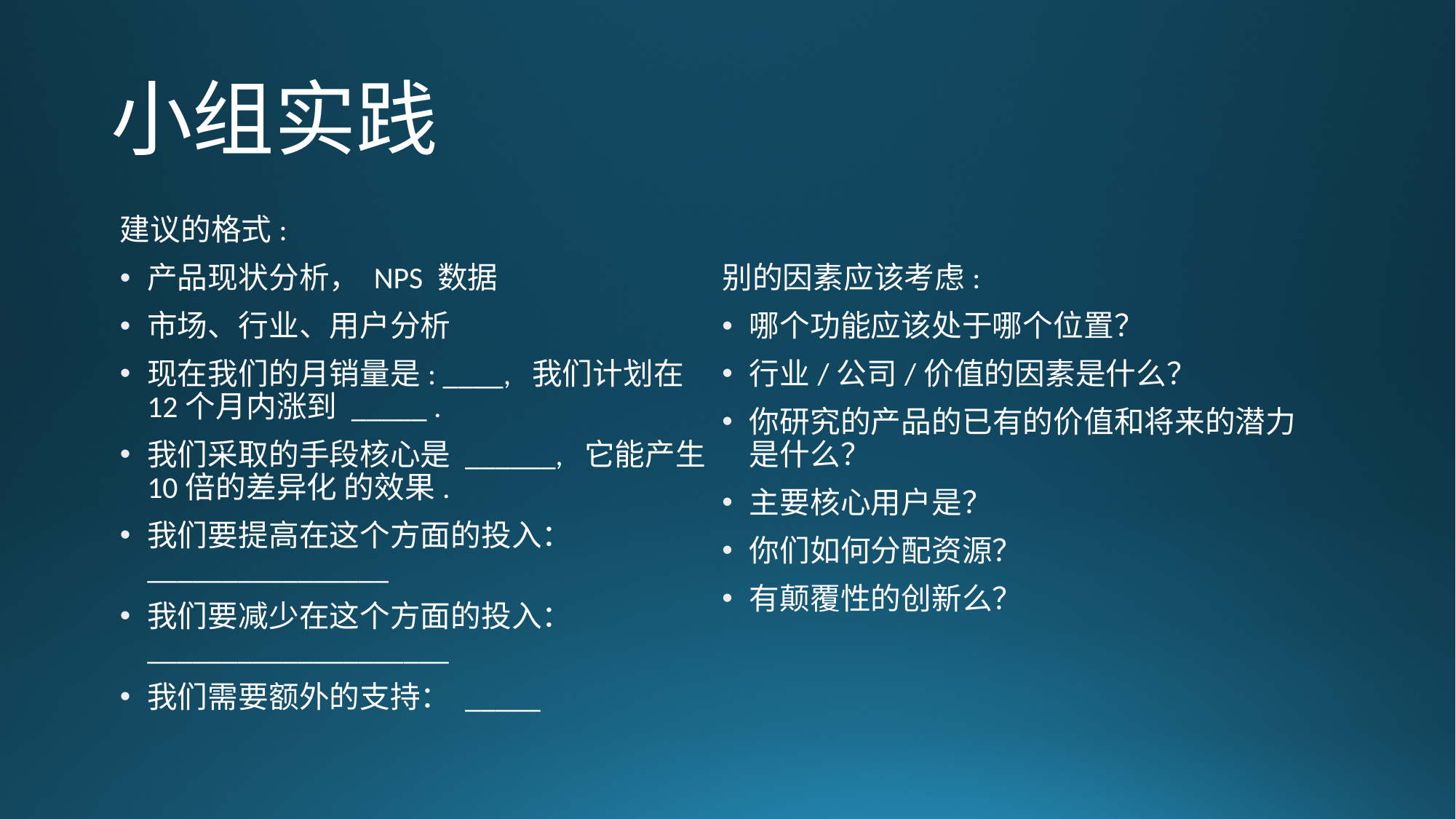

# 小组实践
建议的格式:
产品现状分析， NPS 数据
市场、行业、用户分析
现在我们的月销量是: ____,  我们计划在12个月内涨到 _____ .
我们采取的手段核心是 ______,  它能产生10倍的差异化 的效果.
我们要提高在这个方面的投入： ________________
我们要减少在这个方面的投入： ____________________
我们需要额外的支持： _____

别的因素应该考虑:
哪个功能应该处于哪个位置？
行业/公司/价值的因素是什么？
你研究的产品的已有的价值和将来的潜力是什么？
主要核心用户是？
你们如何分配资源？
有颠覆性的创新么？